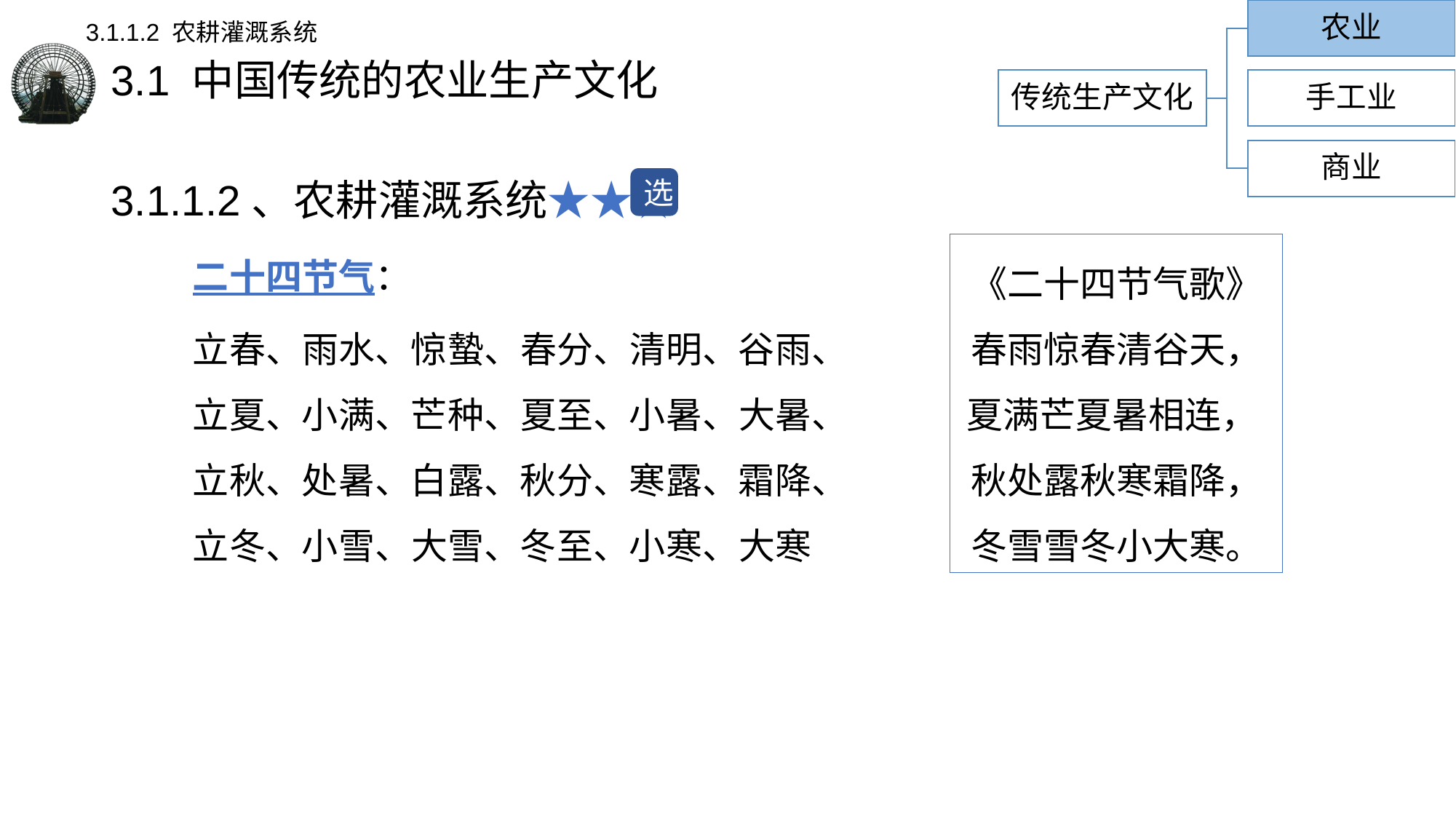

农业
3.1.1.2 农耕灌溉系统

# 3.1 中国传统的农业生产文化
传统生产文化
手工业

商业
3.1.1.2、农耕灌溉系统★★★
二十四节气：
立春、雨水、惊蟄、春分、清明、谷雨、立夏、小满、芒种、夏至、小暑、大暑、立秋、处暑、白露、秋分、寒露、霜降、立冬、小雪、大雪、冬至、小寒、大寒
选
《二十四节气歌》
春雨惊春清谷天，
夏满芒夏暑相连，
秋处露秋寒霜降，
冬雪雪冬小大寒。
21